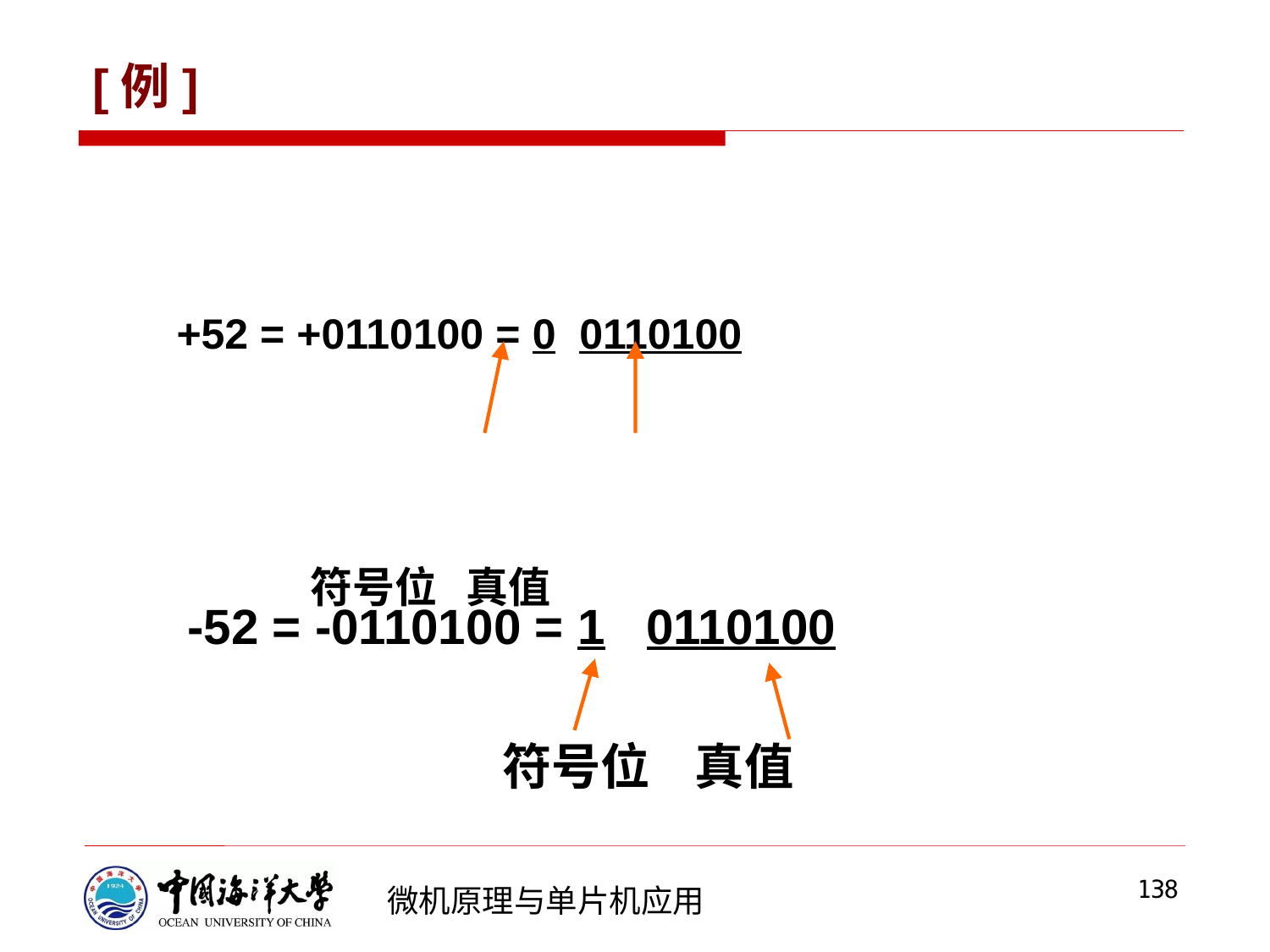

# [例]
    +52 = +0110100 = 0  0110100

                  符号位   真值

-52 = -0110100 = 1   0110100

                           符号位    真值

138